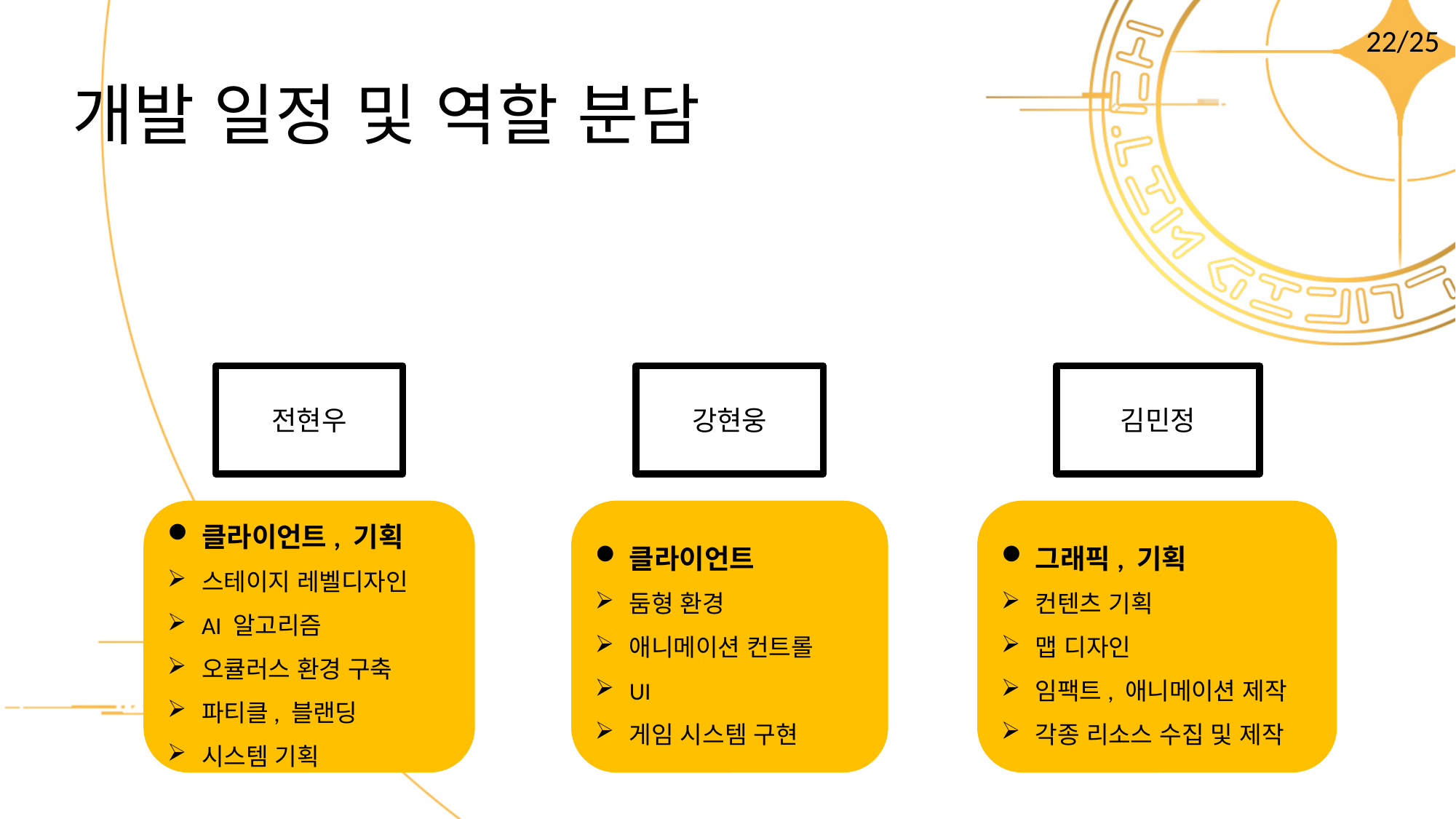

22/25
# 개발 일정 및 역할 분담
전현우
강현웅
김민정
클라이언트
둠형 환경
애니메이션 컨트롤
UI
게임 시스템 구현
클라이언트, 기획
스테이지 레벨디자인
AI 알고리즘
오큘러스 환경 구축
파티클, 블랜딩
시스템 기획
그래픽, 기획
컨텐츠 기획
맵 디자인
임팩트, 애니메이션 제작
각종 리소스 수집 및 제작